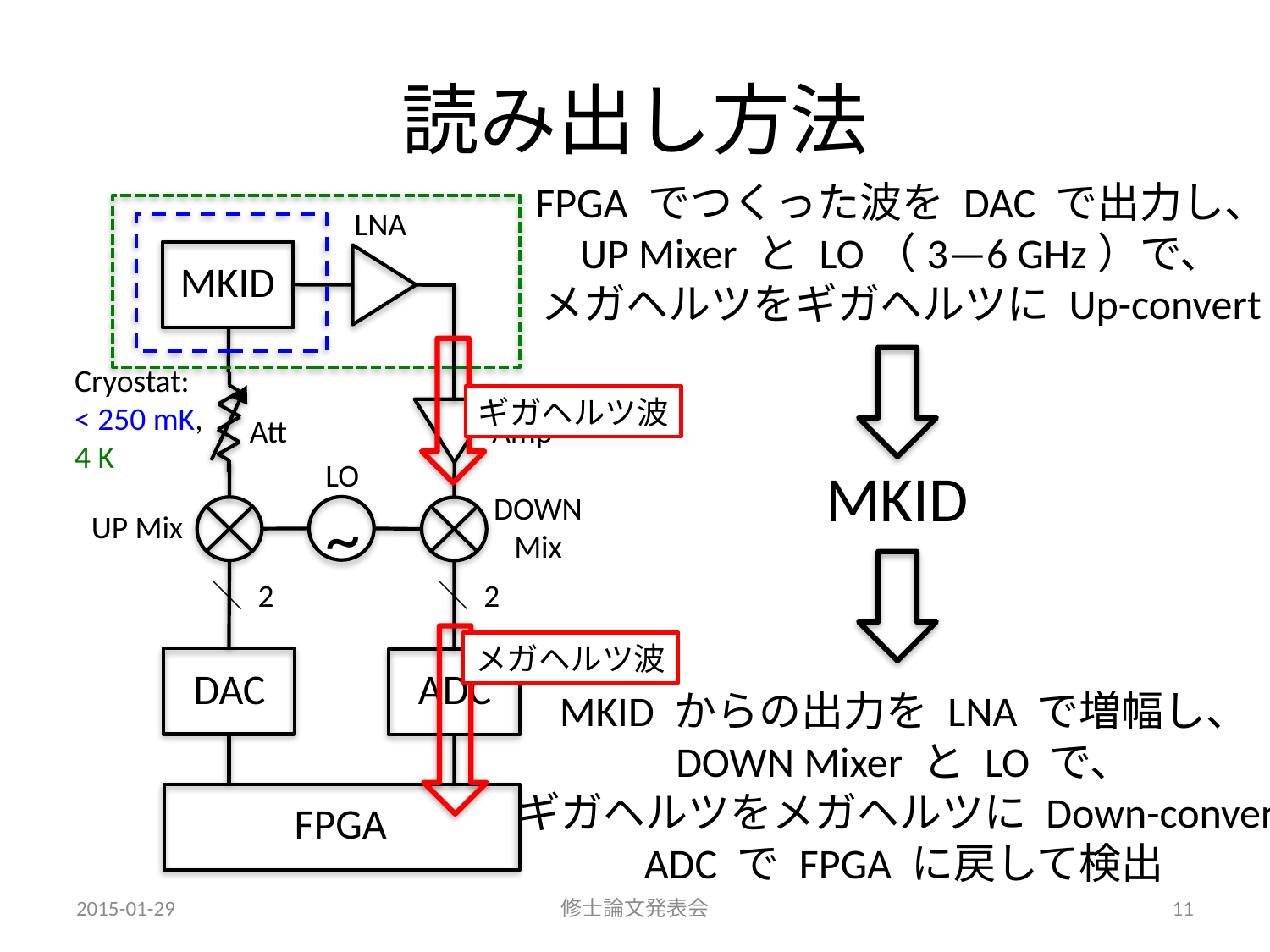

# 読み出し方法
FPGA でつくった波を DAC で出力し、
UP Mixer と LO（3—6 GHz）で、
メガヘルツをギガヘルツに Up-convert

LNA

MKID

Cryostat:
< 250 mK,
4 K

Att
Amp

＼ 2
＼ 2

DAC
ADC

FPGA

ギガヘルツ波
LO
MKID
DOWN
Mix
~

UP Mix

メガヘルツ波
MKID からの出力を LNA で増幅し、
DOWN Mixer と LO で、
ギガヘルツをメガヘルツに Down-convert
ADC で FPGA に戻して検出

2015-01-29
修士論文発表会
11